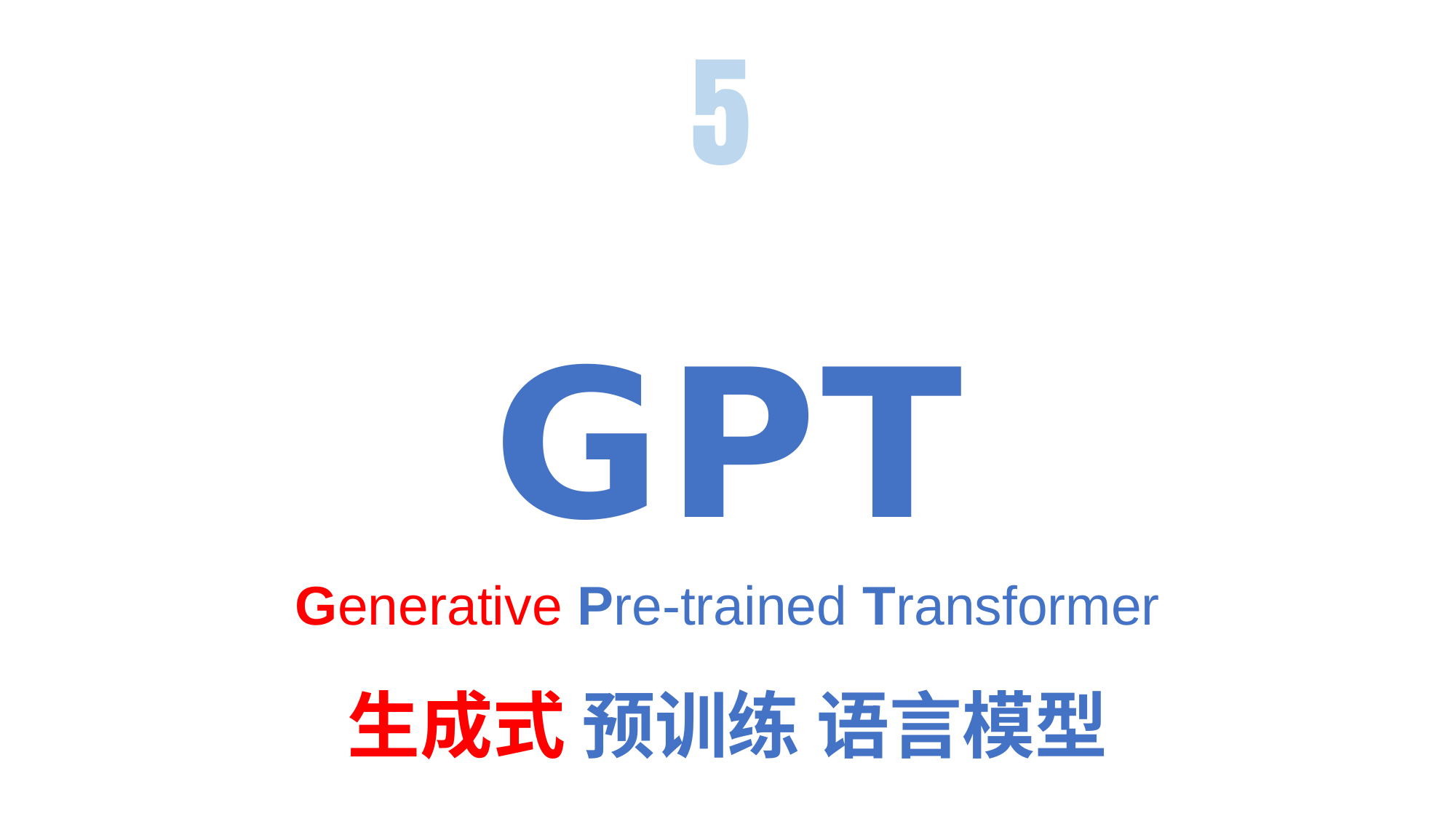

5
# GPT
Generative Pre-trained Transformer
生成式 预训练 语言模型